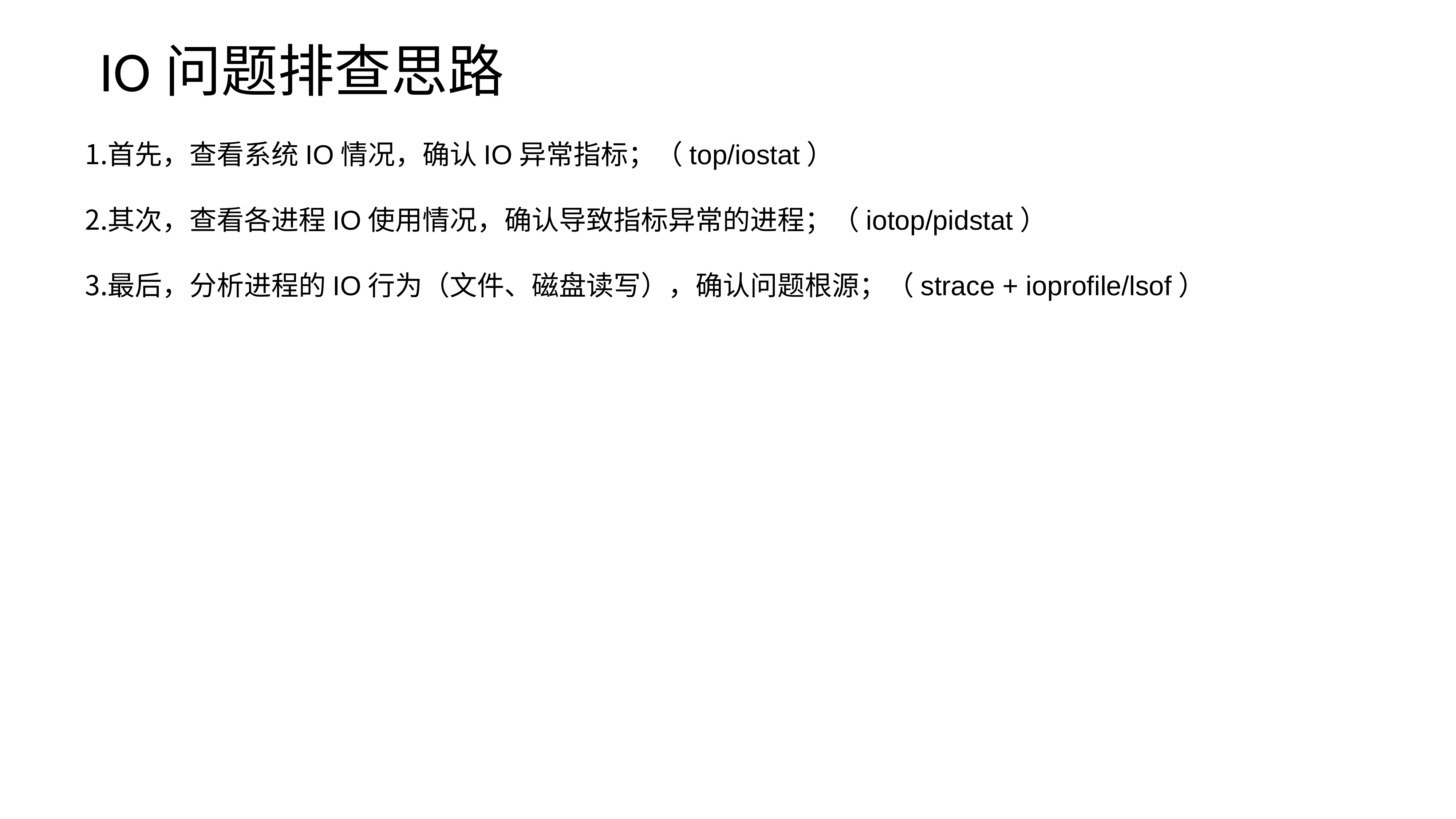

IO问题排查思路
首先，查看系统IO情况，确认IO异常指标；（top/iostat）

其次，查看各进程IO使用情况，确认导致指标异常的进程；（iotop/pidstat）

最后，分析进程的IO行为（文件、磁盘读写），确认问题根源；（strace + ioprofile/lsof）